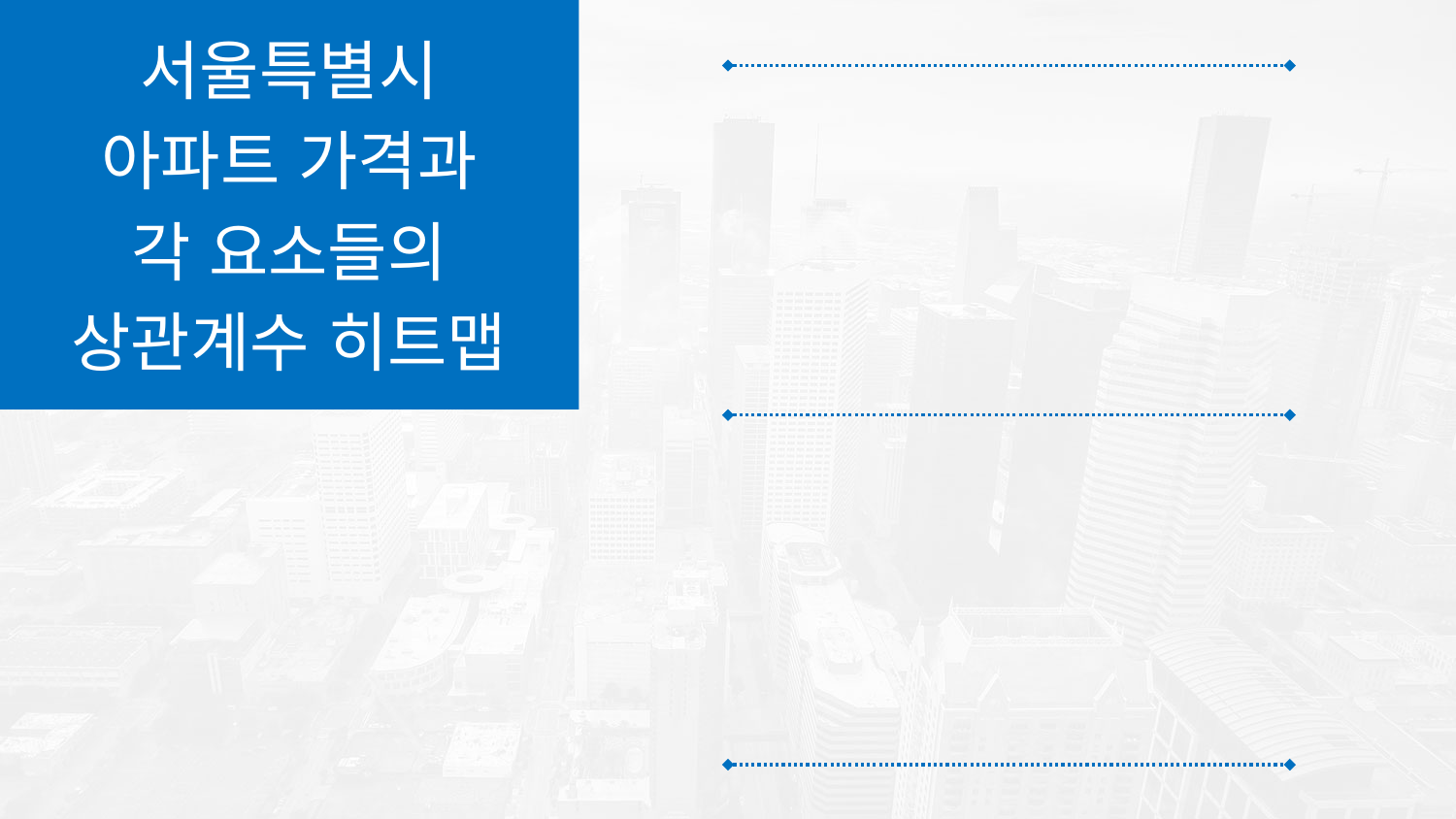

서울특별시
아파트 가격과
각 요소들의
상관계수 히트맵